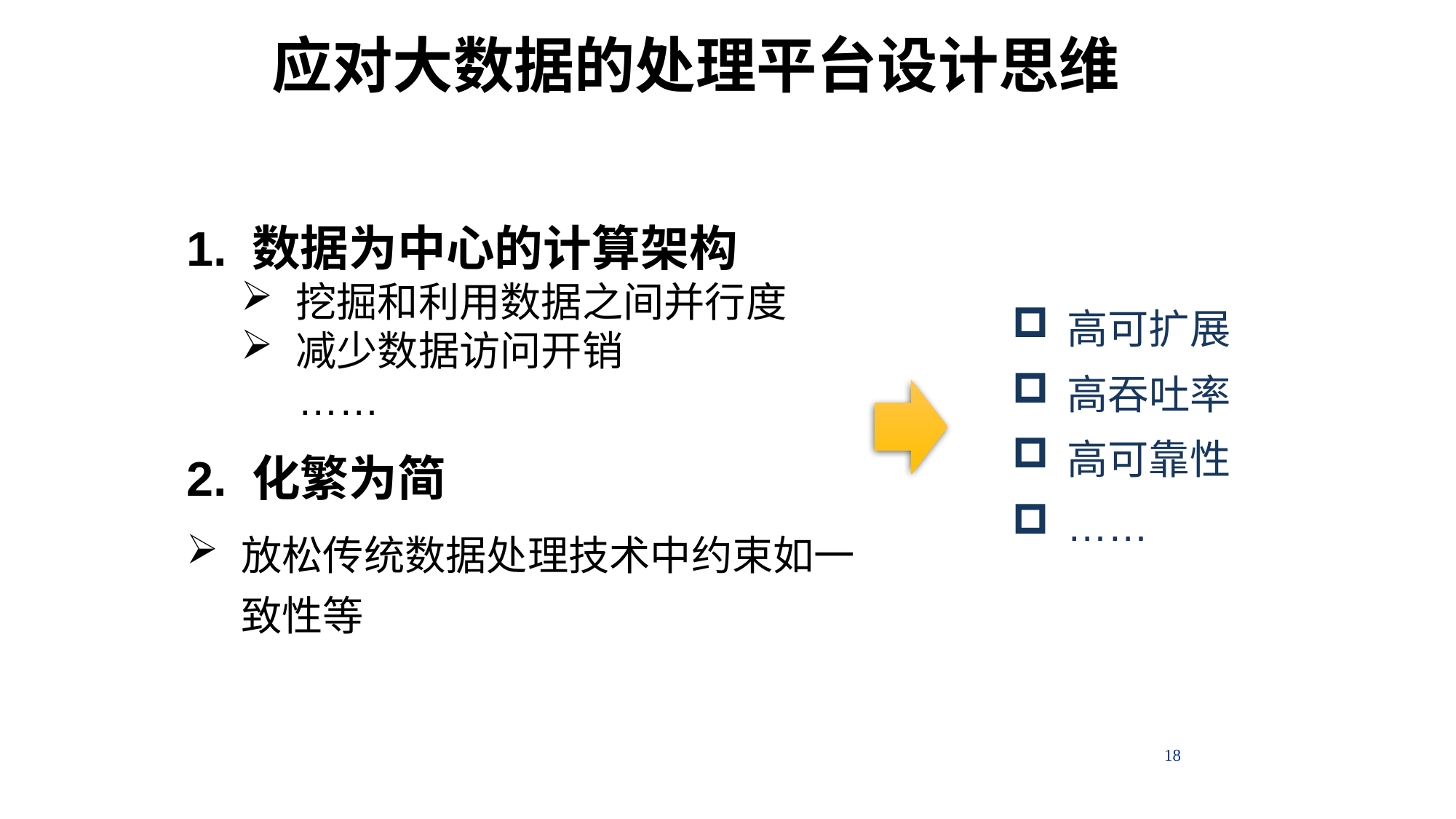

应对大数据的处理平台设计思维
1. 数据为中心的计算架构
挖掘和利用数据之间并行度
减少数据访问开销
     ……

2. 化繁为简

放松传统数据处理技术中约束如一致性等

高可扩展
高吞吐率
高可靠性
……

主要内容
18
18